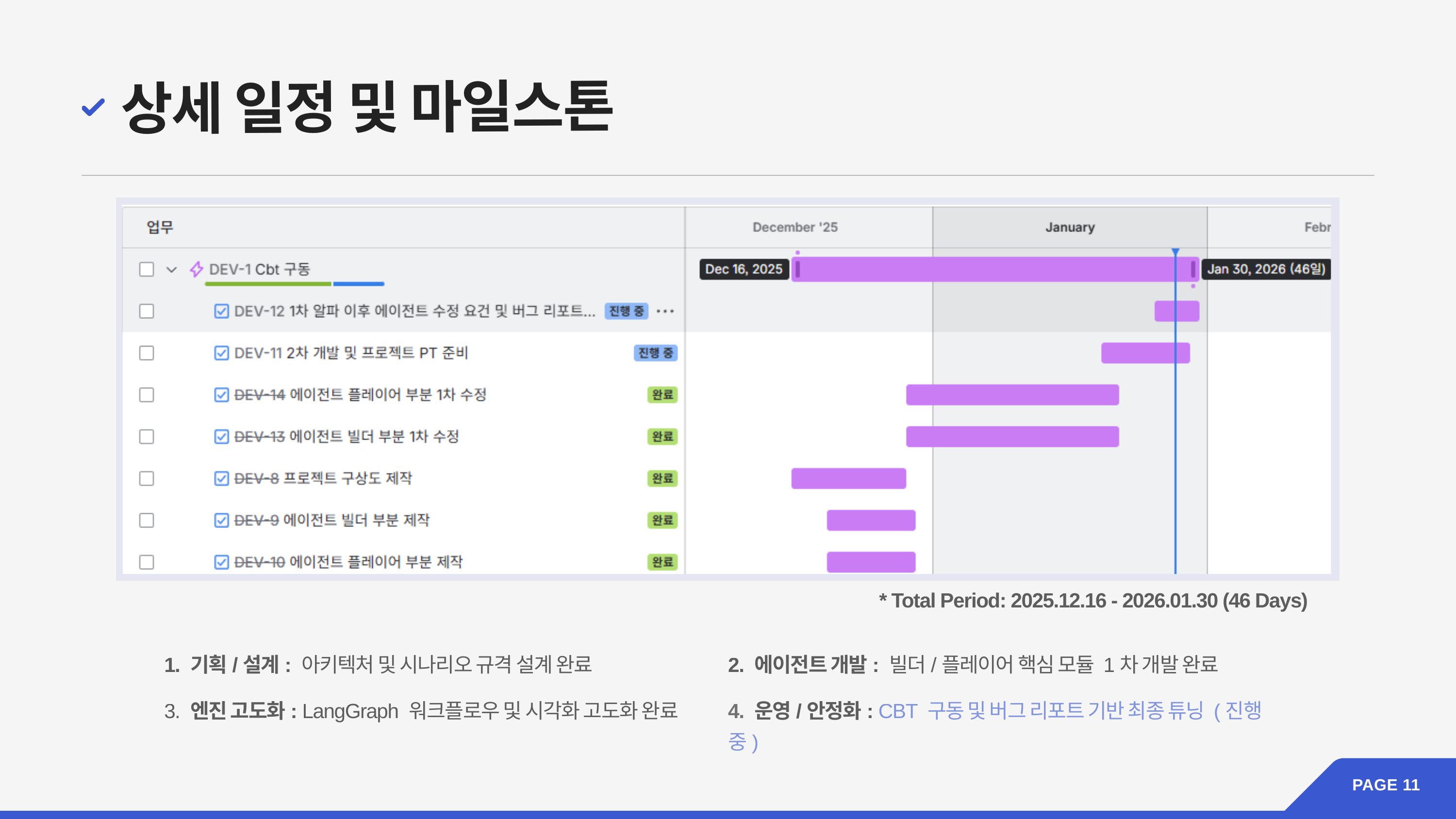

상세 일정 및 마일스톤

* Total Period: 2025.12.16 - 2026.01.30 (46 Days)
1. 기획/설계: 아키텍처 및 시나리오 규격 설계 완료

3. 엔진 고도화: LangGraph 워크플로우 및 시각화 고도화 완료
2. 에이전트 개발: 빌더/플레이어 핵심 모듈 1차 개발 완료

4. 운영/안정화: CBT 구동 및 버그 리포트 기반 최종 튜닝 (진행 중)

PAGE 11